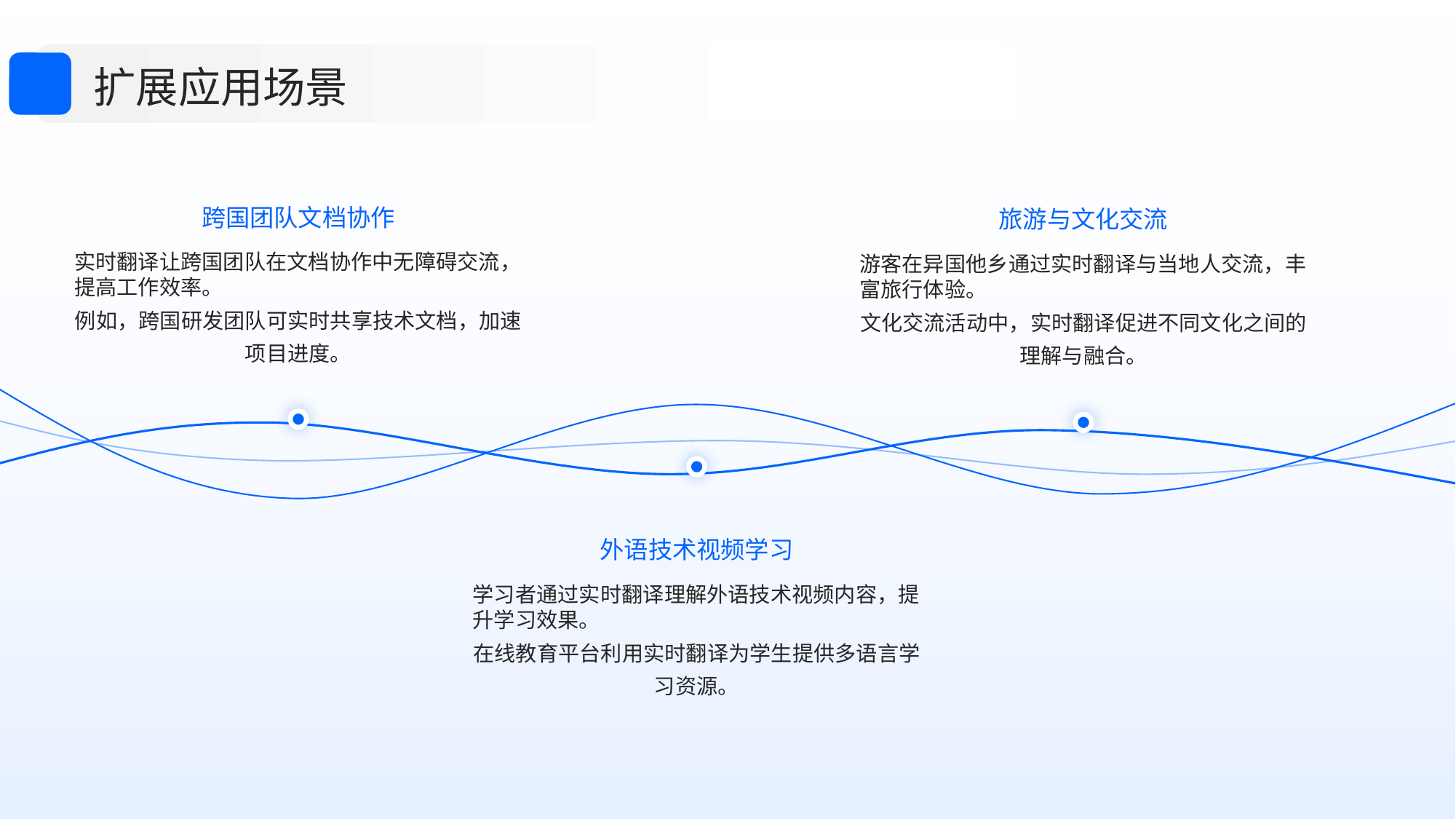

扩展应用场景
跨国团队文档协作
旅游与文化交流
实时翻译让跨国团队在文档协作中无障碍交流，提高工作效率。
例如，跨国研发团队可实时共享技术文档，加速项目进度。
游客在异国他乡通过实时翻译与当地人交流，丰富旅行体验。
文化交流活动中，实时翻译促进不同文化之间的理解与融合。

外语技术视频学习
学习者通过实时翻译理解外语技术视频内容，提升学习效果。
在线教育平台利用实时翻译为学生提供多语言学习资源。